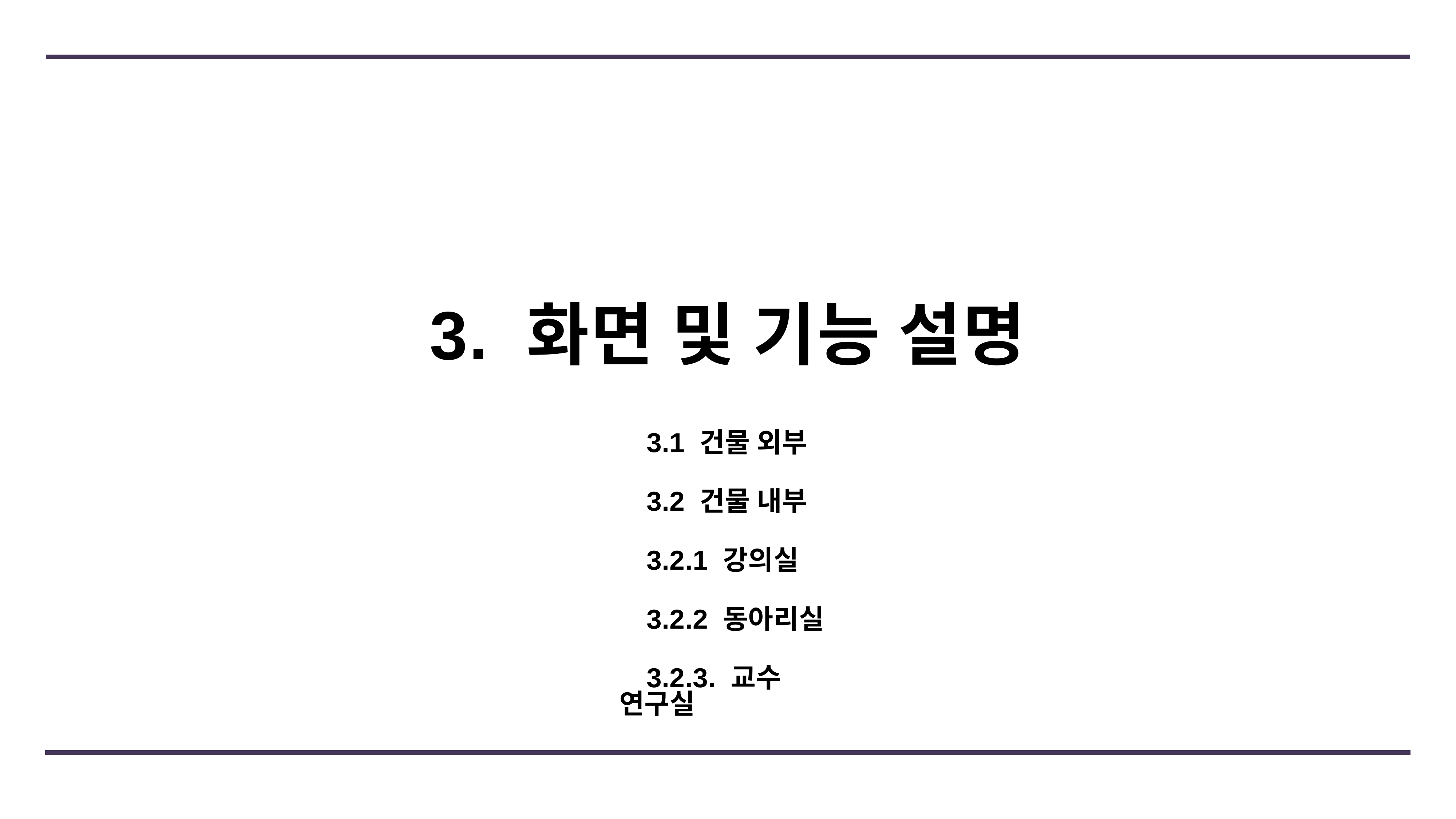

# 3. 화면 및 기능 설명
3.1 건물 외부
3.2 건물 내부
3.2.1 강의실
3.2.2 동아리실
3.2.3. 교수 연구실